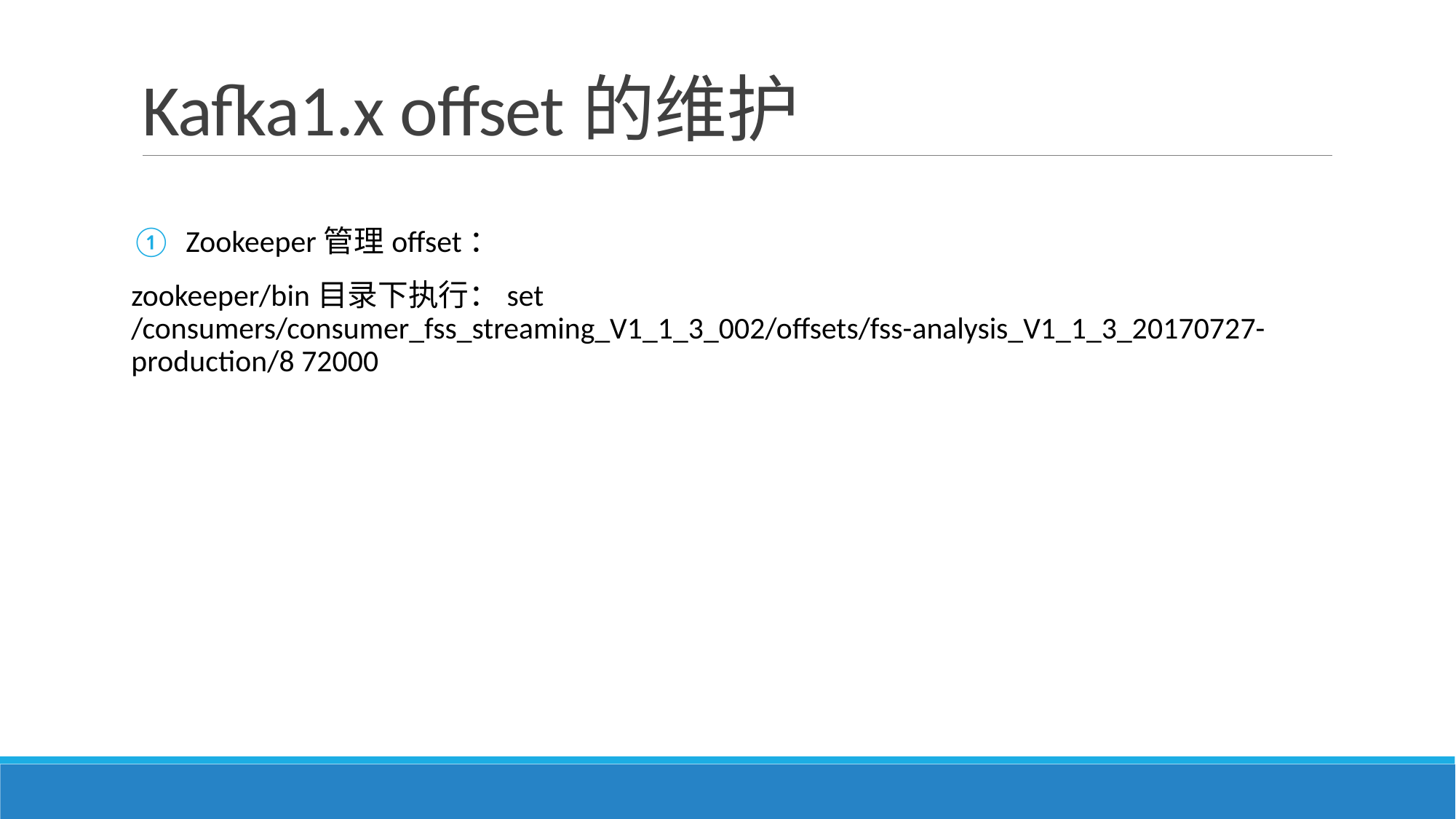

# Kafka1.x offset的维护
Zookeeper管理offset：
zookeeper/bin目录下执行：set /consumers/consumer_fss_streaming_V1_1_3_002/offsets/fss-analysis_V1_1_3_20170727-production/8 72000